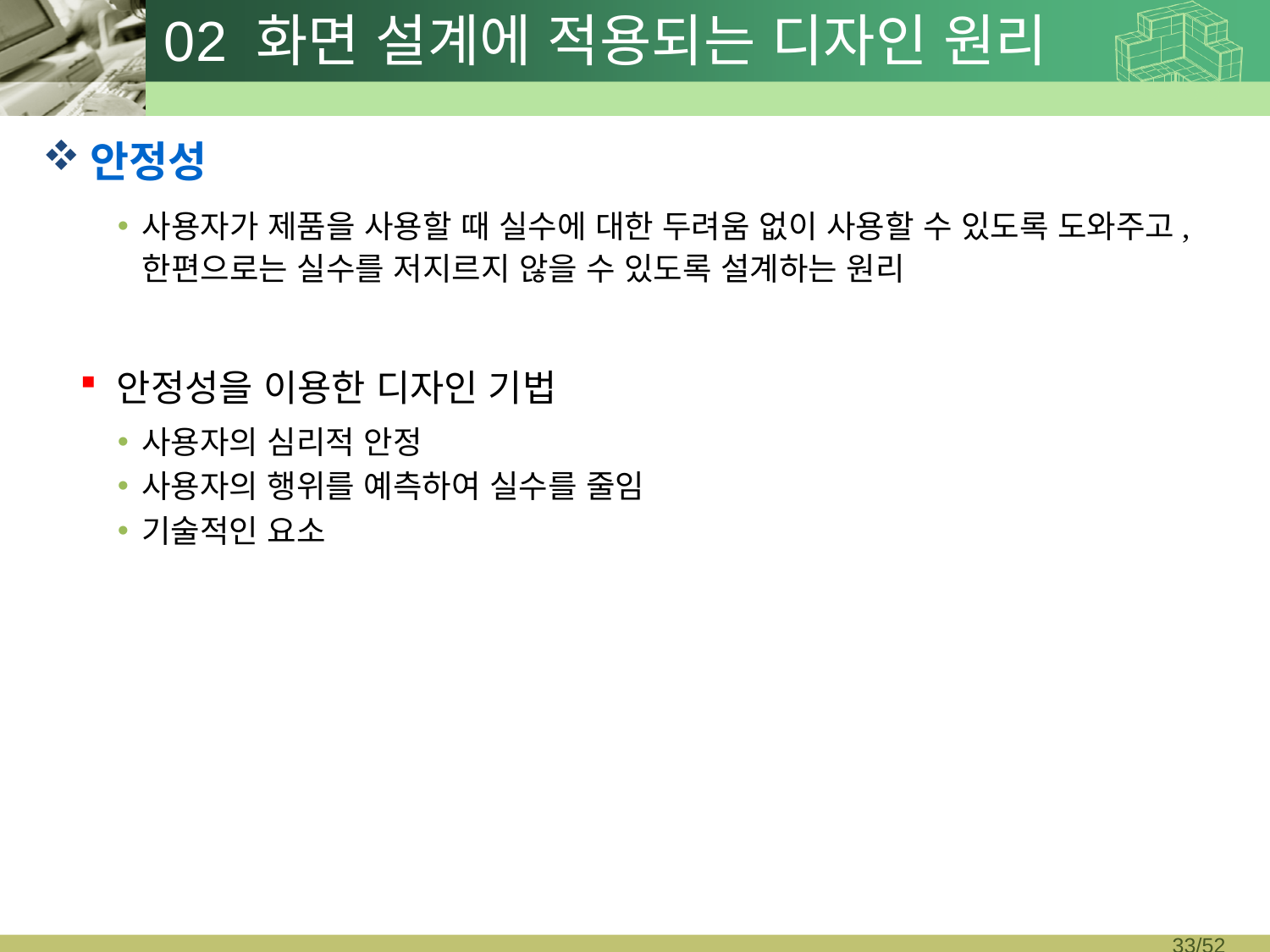

# 02 화면 설계에 적용되는 디자인 원리
안정성
사용자가 제품을 사용할 때 실수에 대한 두려움 없이 사용할 수 있도록 도와주고, 한편으로는 실수를 저지르지 않을 수 있도록 설계하는 원리

안정성을 이용한 디자인 기법
사용자의 심리적 안정
사용자의 행위를 예측하여 실수를 줄임
기술적인 요소